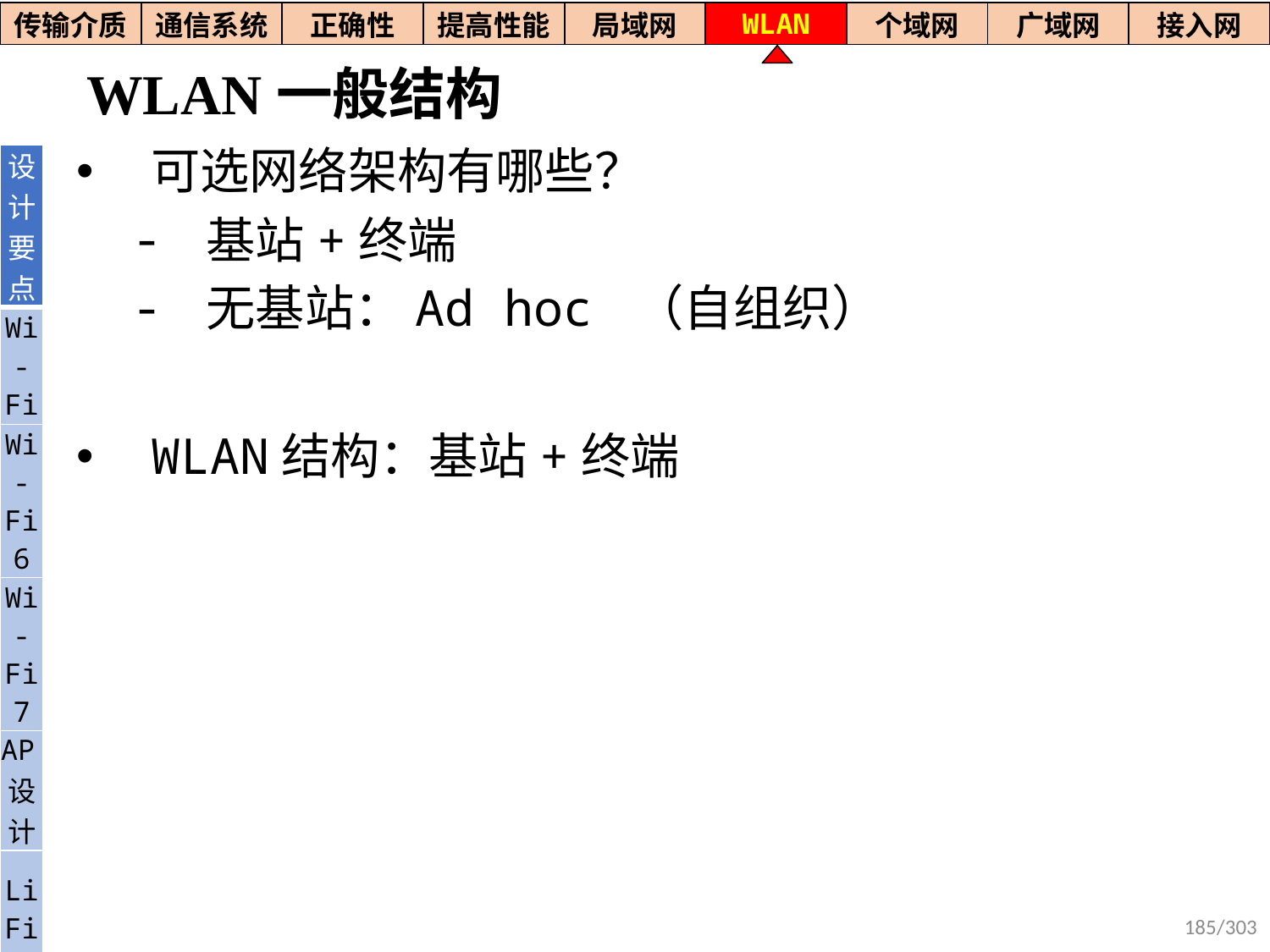

| 传输介质 | 通信系统 | 正确性 | 提高性能 | 局域网 | WLAN | 个域网 | 广域网 | 接入网 |
| --- | --- | --- | --- | --- | --- | --- | --- | --- |

# WLAN一般结构
可选网络架构有哪些？
基站+终端
无基站：Ad hoc （自组织）

WLAN结构：基站+终端

| 设计要点 |
| --- |
| Wi- Fi |
| Wi-Fi6 |
| Wi-Fi7 |
| AP设计 |
| Li Fi |
185/303